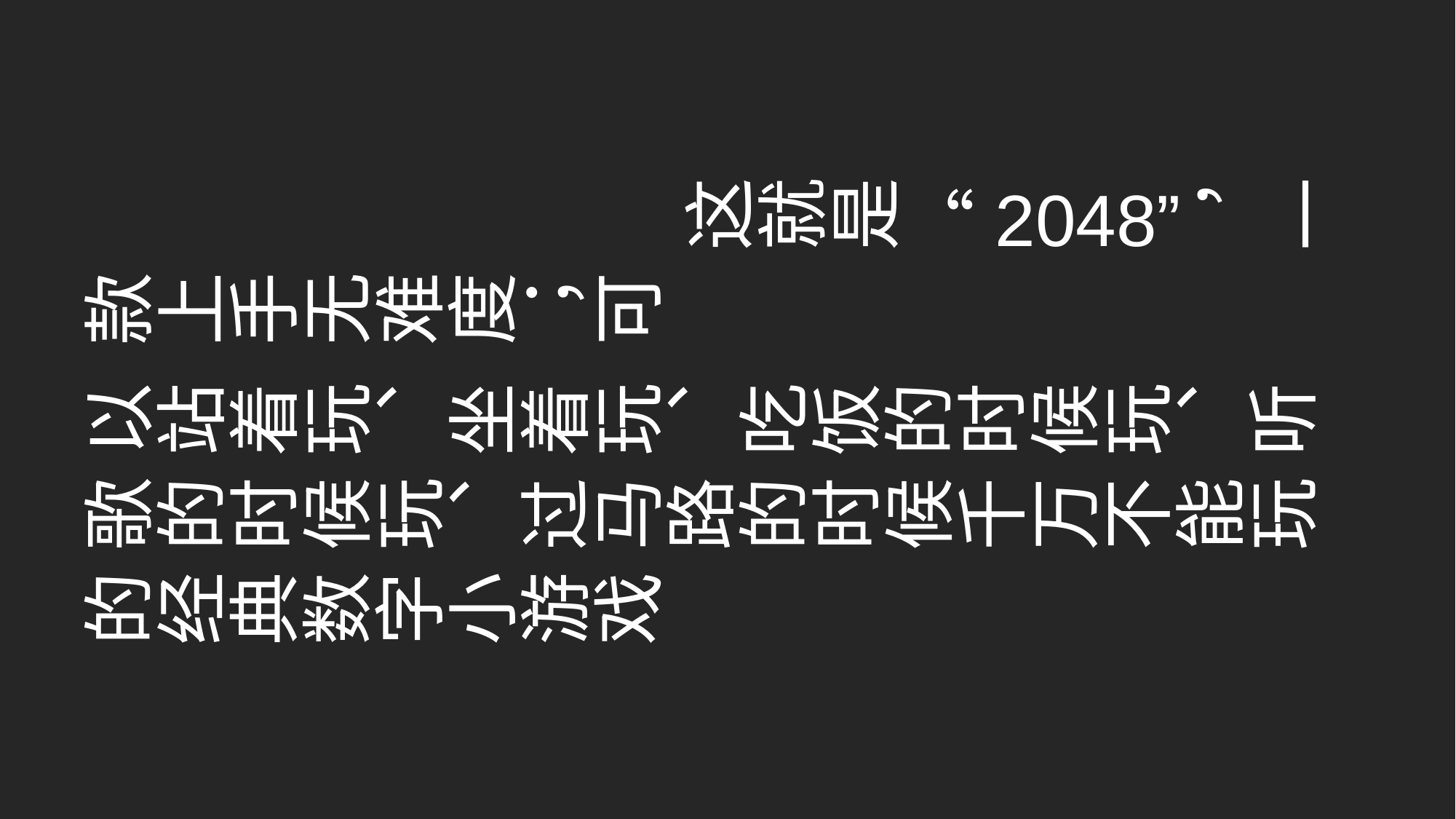

这就是“2048”，一款上手无难度；可
以站着玩、坐着玩、吃饭的时候玩、听歌的时候玩、过马路的时候千万不能玩的经典数字小游戏